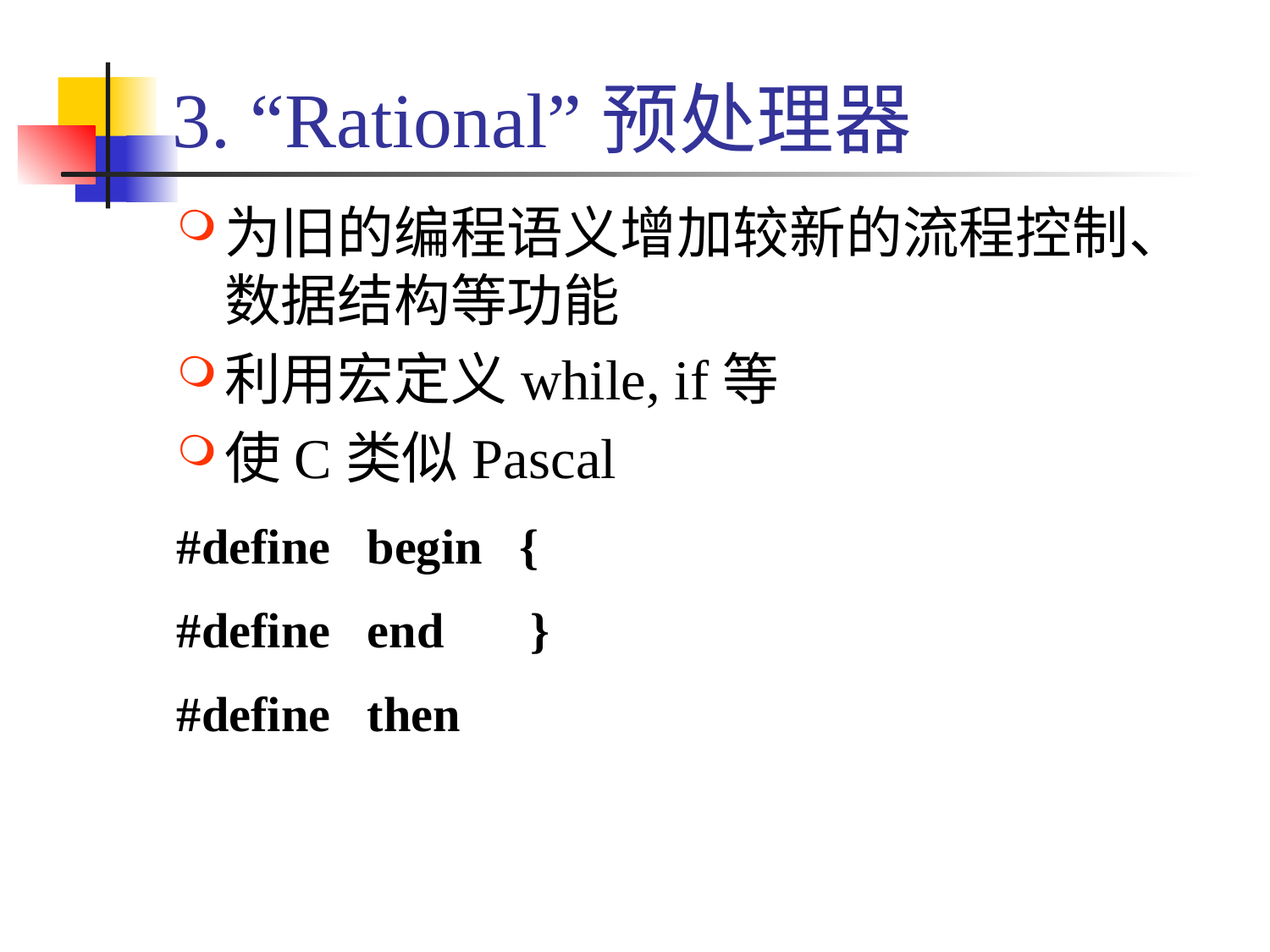

# 3. “Rational”预处理器
为旧的编程语义增加较新的流程控制、数据结构等功能
利用宏定义while, if等
使C类似Pascal
#define   begin   {
#define   end       }
#define   then